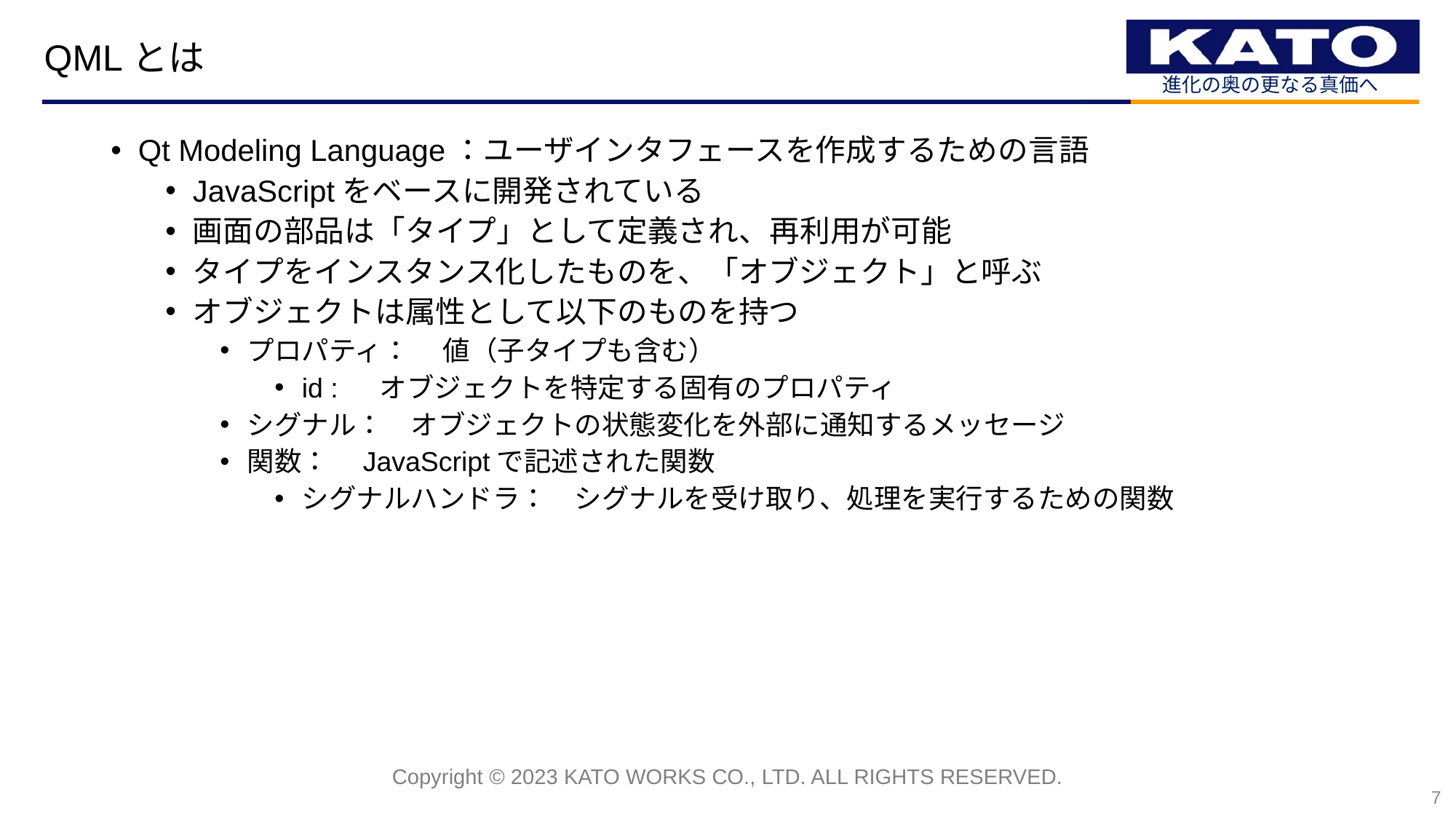

# QMLとは
Qt Modeling Language：ユーザインタフェースを作成するための言語
JavaScriptをベースに開発されている
画面の部品は「タイプ」として定義され、再利用が可能
タイプをインスタンス化したものを、「オブジェクト」と呼ぶ
オブジェクトは属性として以下のものを持つ
プロパティ：　 値（子タイプも含む）
id : 　オブジェクトを特定する固有のプロパティ
シグナル：　オブジェクトの状態変化を外部に通知するメッセージ
関数：　JavaScriptで記述された関数
シグナルハンドラ：　シグナルを受け取り、処理を実行するための関数

7